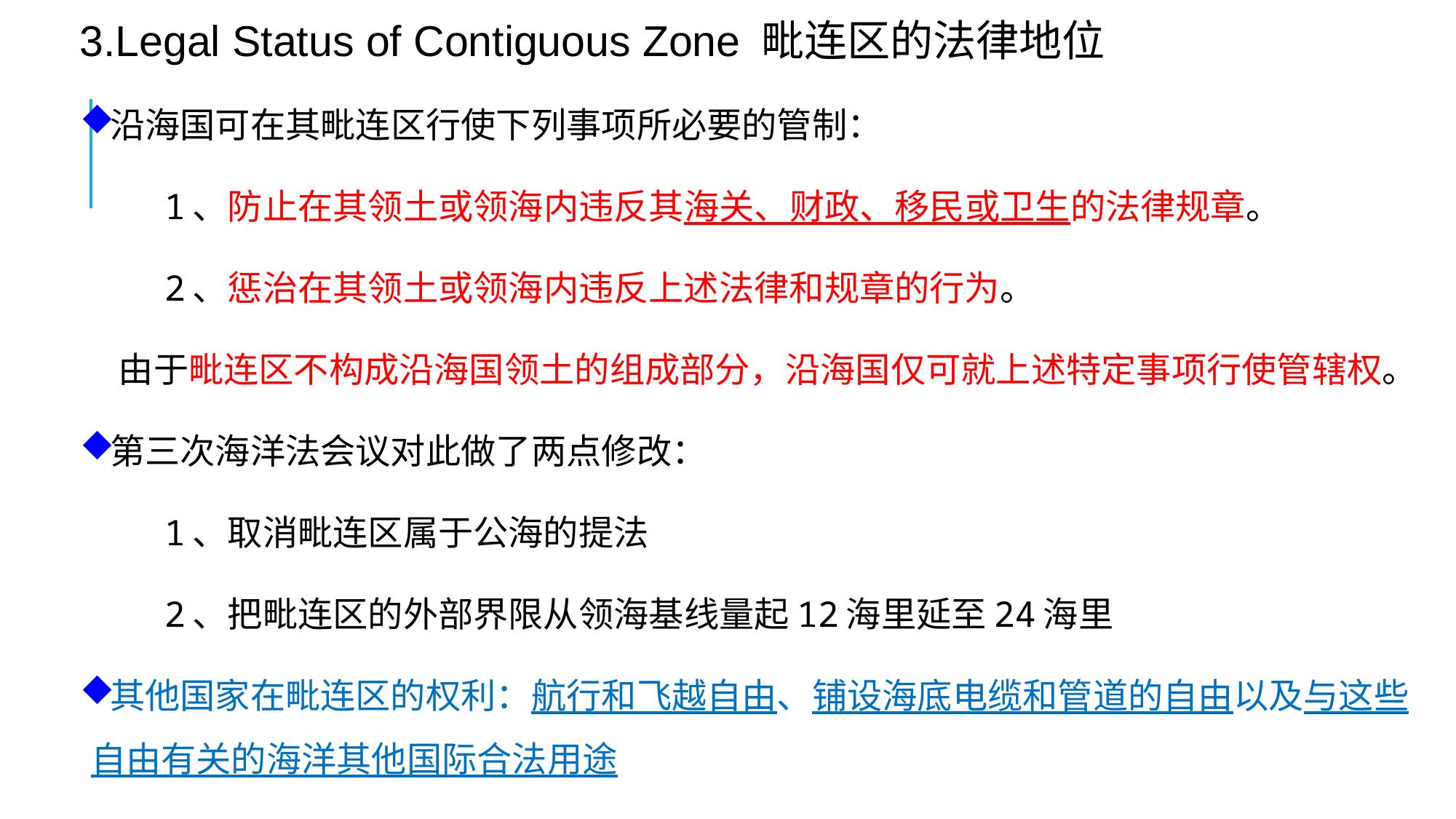

3.Legal Status of Contiguous Zone 毗连区的法律地位
沿海国可在其毗连区行使下列事项所必要的管制：
    1、防止在其领土或领海内违反其海关、财政、移民或卫生的法律规章。
    2、惩治在其领土或领海内违反上述法律和规章的行为。
    由于毗连区不构成沿海国领土的组成部分，沿海国仅可就上述特定事项行使管辖权。
第三次海洋法会议对此做了两点修改：
    1、取消毗连区属于公海的提法
    2、把毗连区的外部界限从领海基线量起12海里延至24海里
其他国家在毗连区的权利：航行和飞越自由、铺设海底电缆和管道的自由以及与这些自由有关的海洋其他国际合法用途